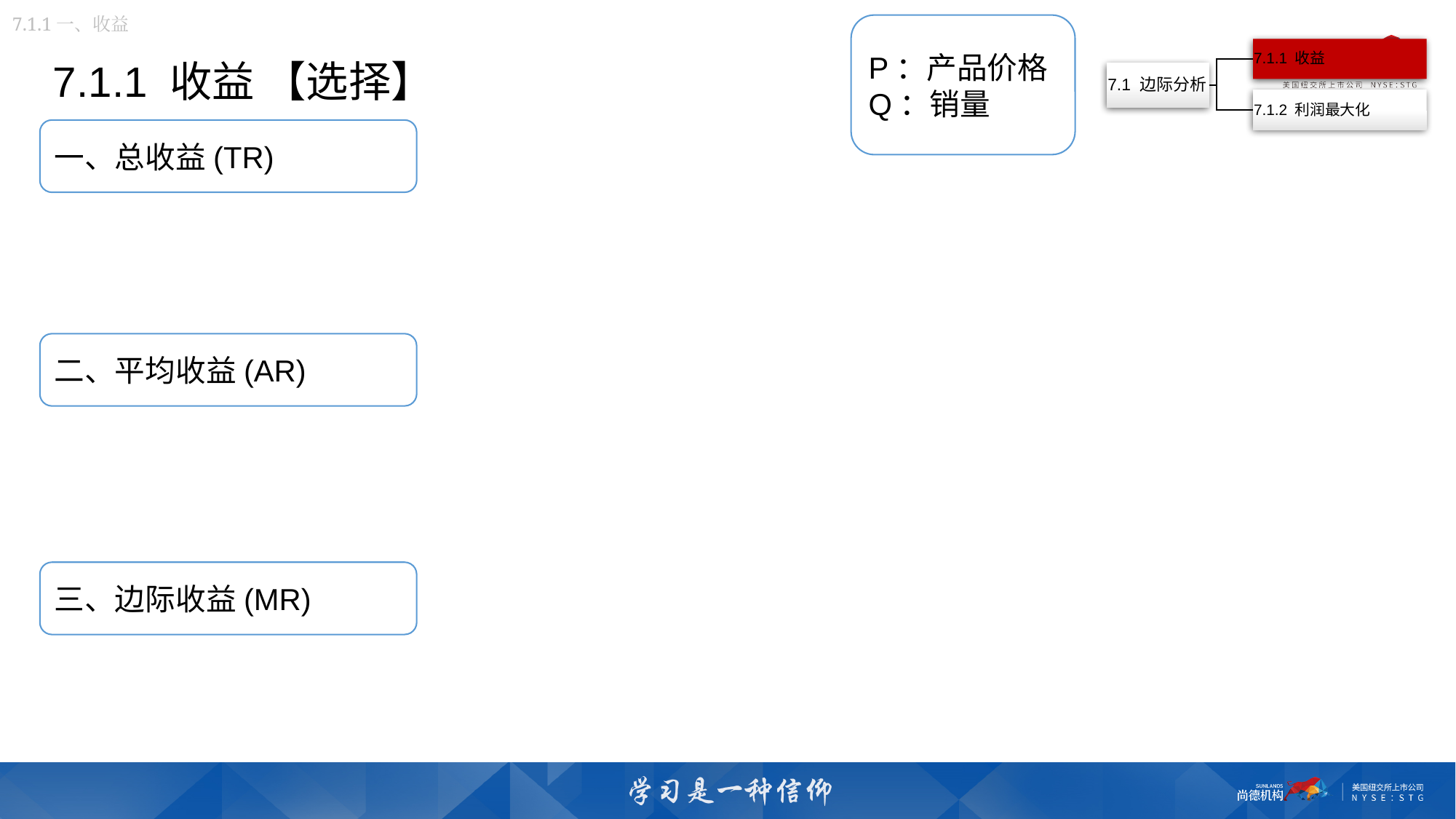

7.1 边际分析
7.1.1 收益
7.1.2 利润最大化
7.1.1一、收益
P：产品价格
Q：销量
7.1.1 收益 【选择】
一、总收益(TR)
二、平均收益(AR)
三、边际收益(MR)